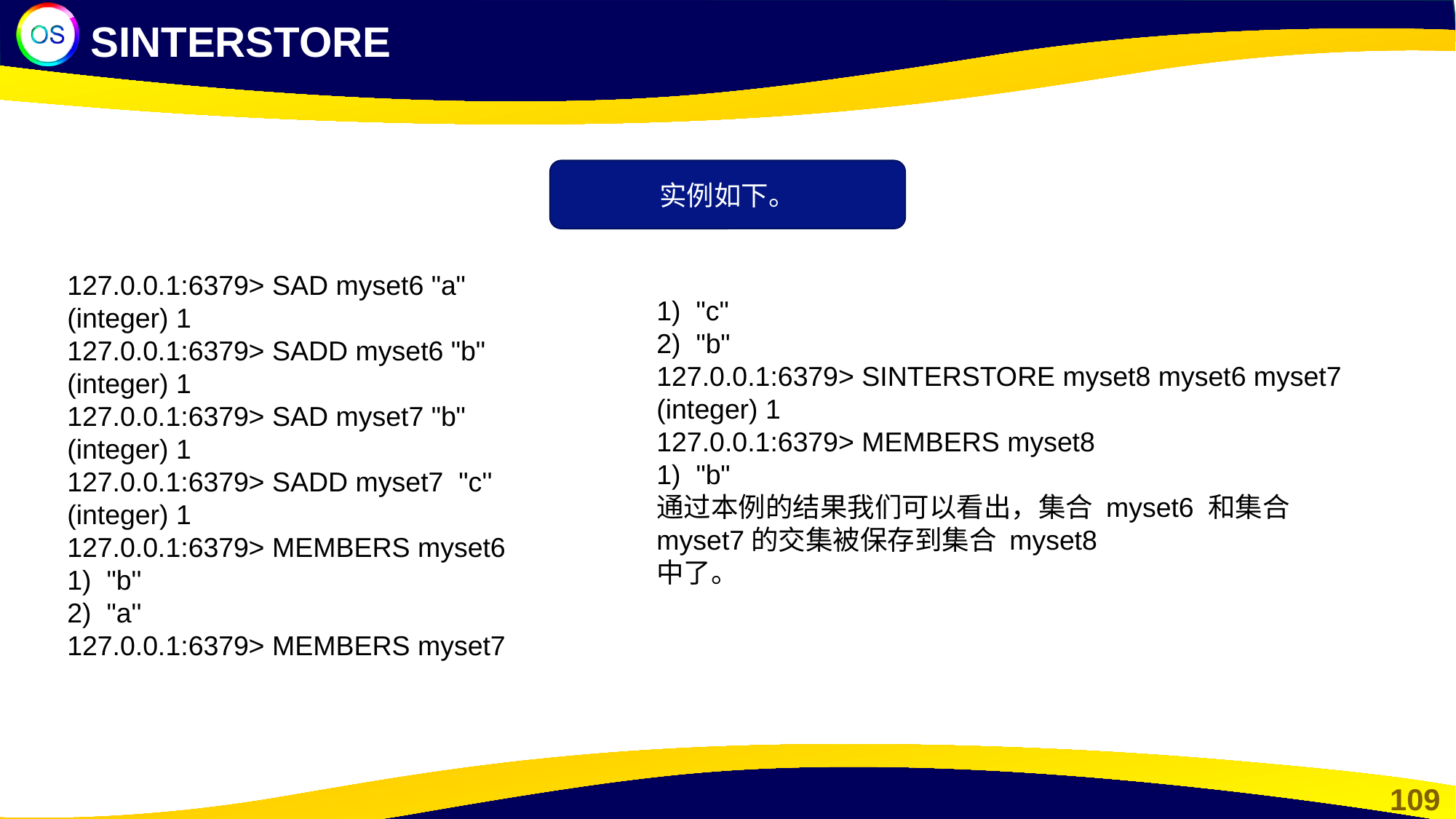

SINTERSTORE
实例如下。
127.0.0.1:6379> SAD myset6 "a"
(integer) 1
127.0.0.1:6379> SADD myset6 "b"
(integer) 1
127.0.0.1:6379> SAD myset7 "b"
(integer) 1
127.0.0.1:6379> SADD myset7  "c''
(integer) 1
127.0.0.1:6379> MEMBERS myset6
1)  "b''
2)  "a''
127.0.0.1:6379> MEMBERS myset7
1)  "c"
2)  "b"
127.0.0.1:6379> SINTERSTORE myset8 myset6 myset7
(integer) 1
127.0.0.1:6379> MEMBERS myset8
1)  "b"
通过本例的结果我们可以看出，集合 myset6 和集合myset7的交集被保存到集合 myset8
中了。